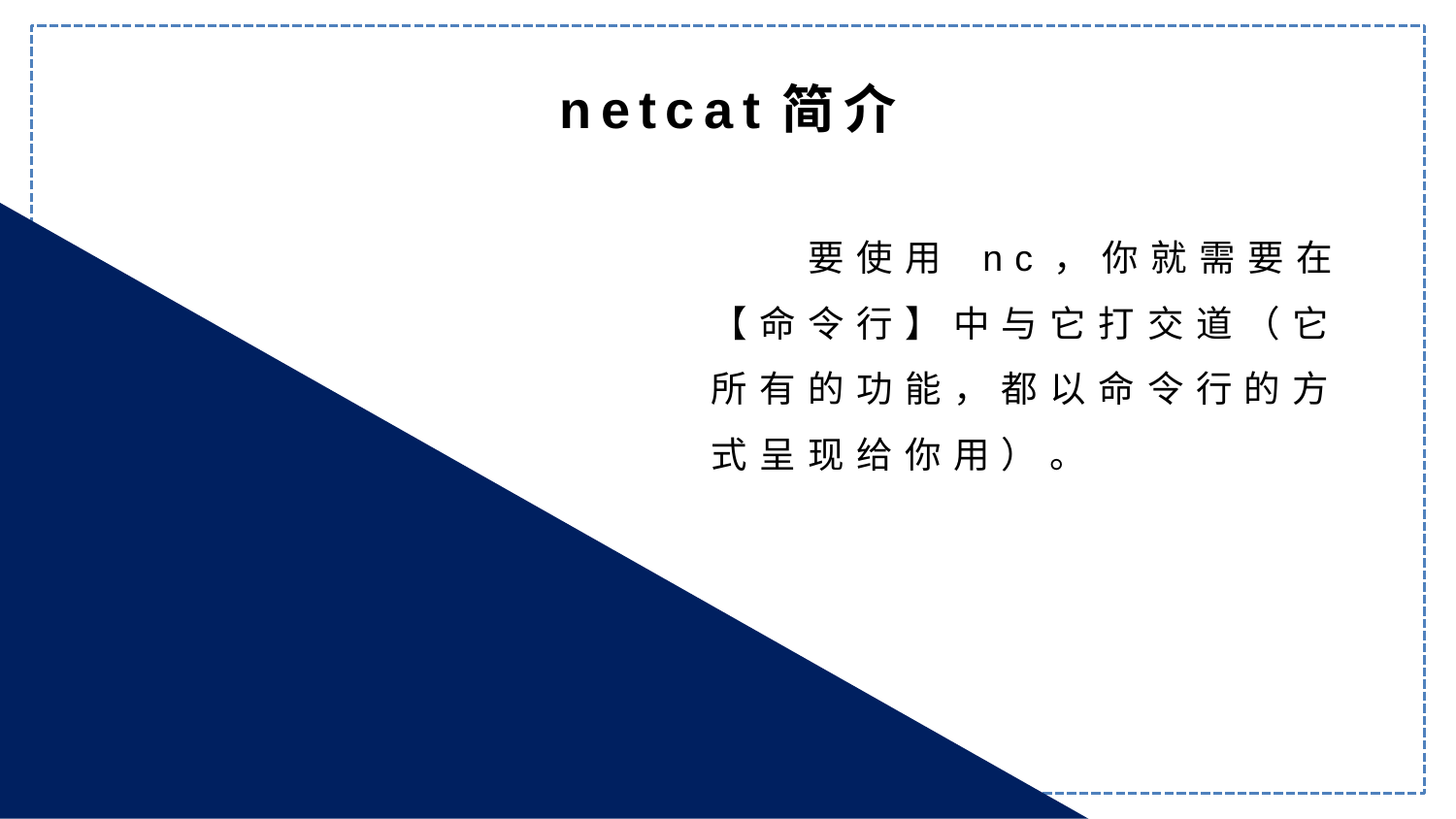

netcat简介

　　要使用 nc，你就需要在【命令行】中与它打交道（它所有的功能，都以命令行的方式呈现给你用）。